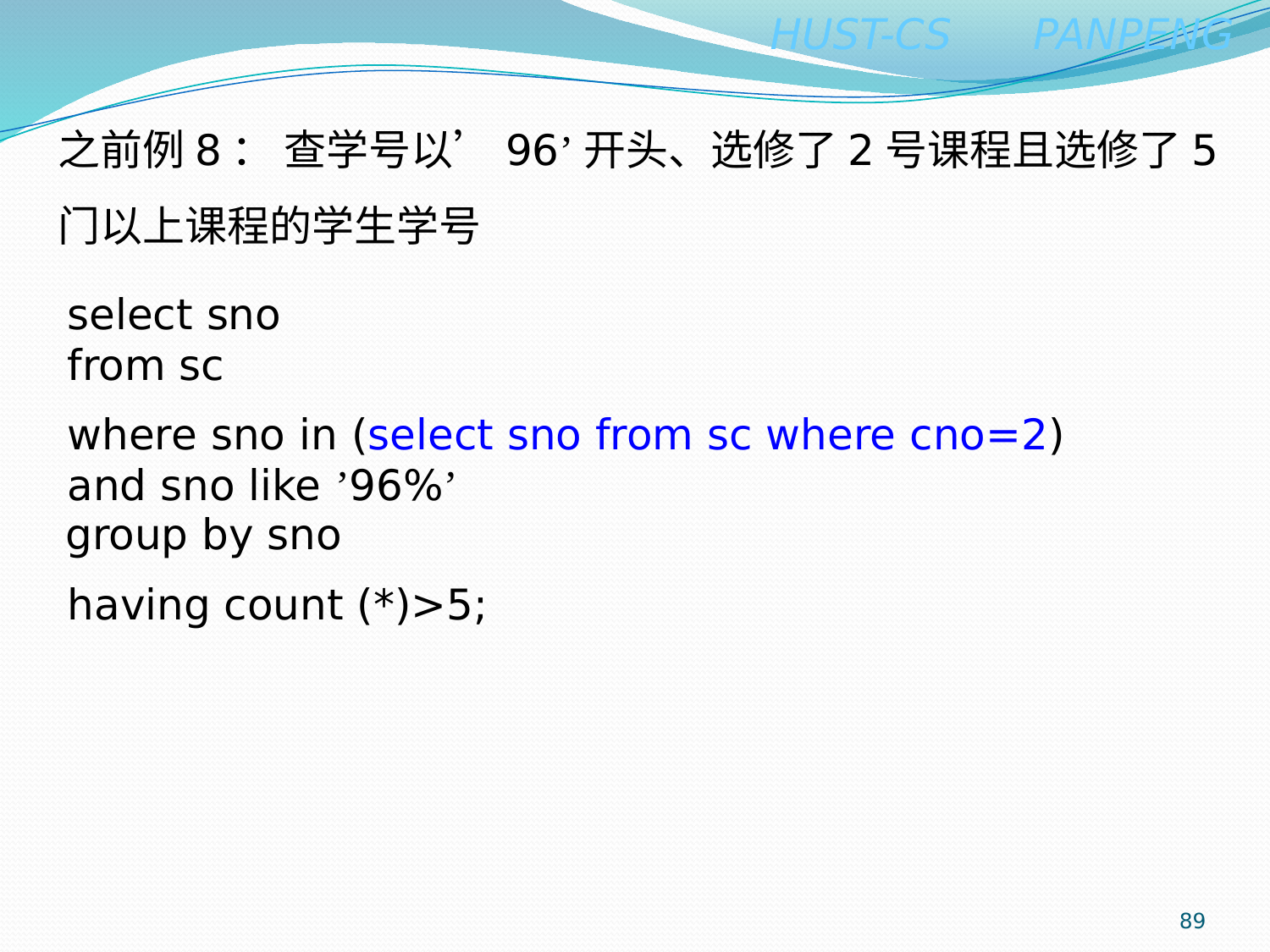

之前例8： 查学号以’96’开头、选修了2号课程且选修了5门以上课程的学生学号
select sno
from sc
where sno in (select sno from sc where cno=2)
and sno like ’96%’
group by sno
having count (*)>5;
89